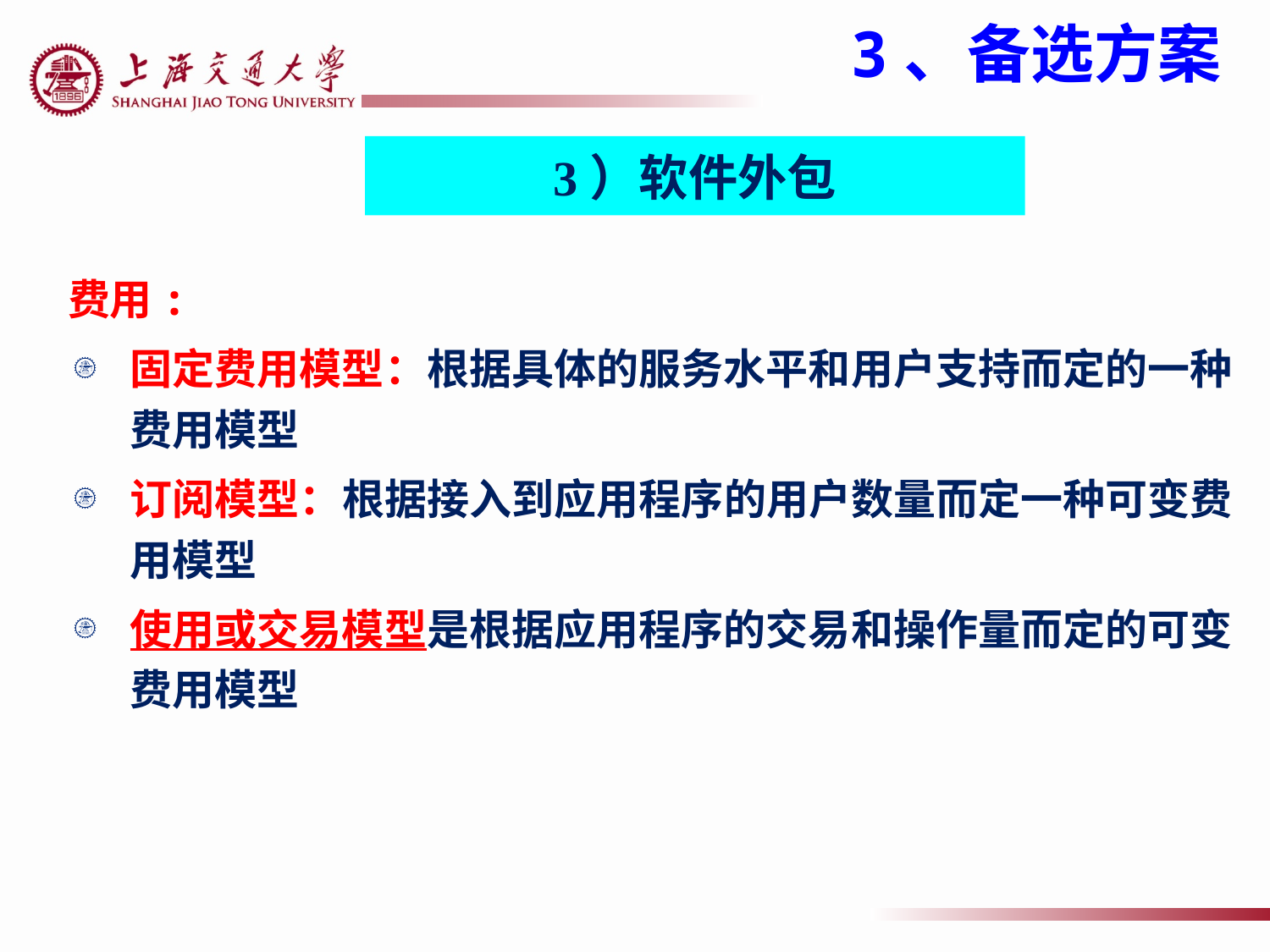

3、备选方案
3）软件外包
费用:
固定费用模型：根据具体的服务水平和用户支持而定的一种费用模型
订阅模型：根据接入到应用程序的用户数量而定一种可变费用模型
使用或交易模型是根据应用程序的交易和操作量而定的可变费用模型